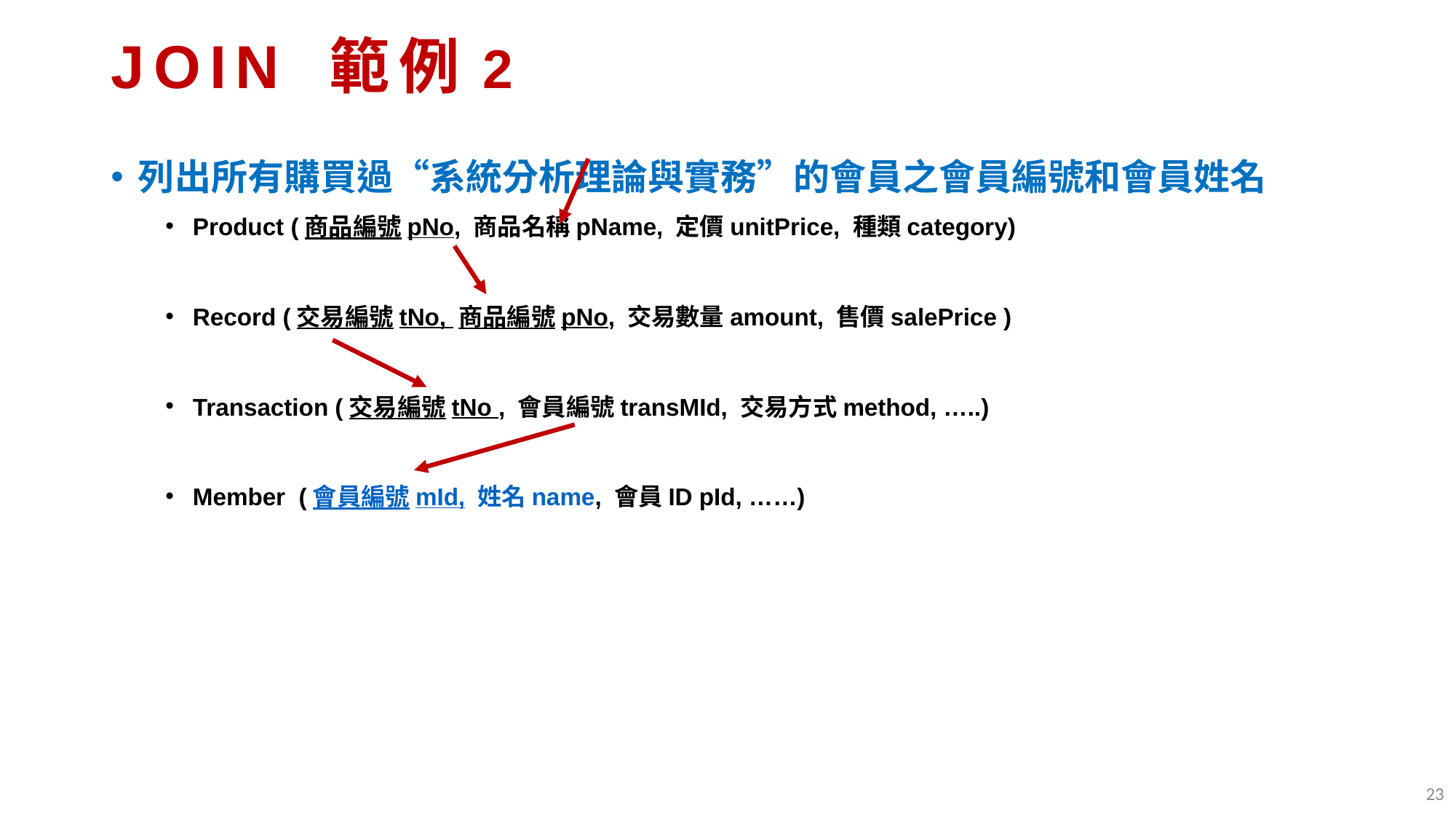

# JOIN 範例2
列出所有購買過“系統分析理論與實務”的會員之會員編號和會員姓名
Product (商品編號pNo, 商品名稱pName, 定價unitPrice, 種類category)

Record (交易編號tNo, 商品編號pNo, 交易數量amount, 售價salePrice )

Transaction (交易編號tNo , 會員編號transMId, 交易方式method, …..)

Member  (會員編號mId, 姓名name, 會員ID pId, ……)

23